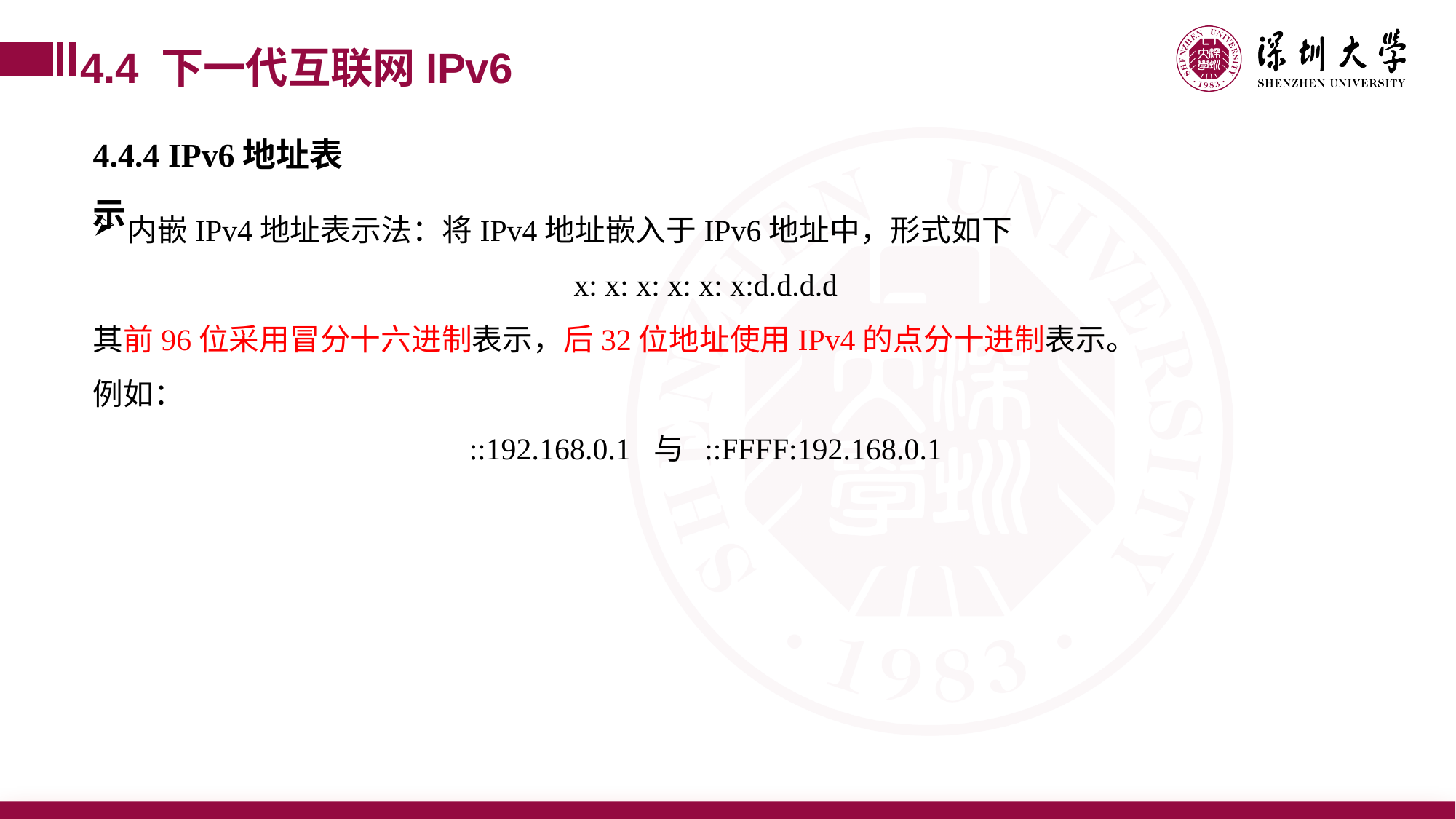

4.4 下一代互联网IPv6

4.4.4 IPv6地址表示
内嵌IPv4地址表示法：将IPv4地址嵌入于IPv6地址中，形式如下
x: x: x: x: x: x:d.d.d.d
其前96位采用冒分十六进制表示，后32位地址使用IPv4的点分十进制表示。
例如：
::192.168.0.1  与  ::FFFF:192.168.0.1